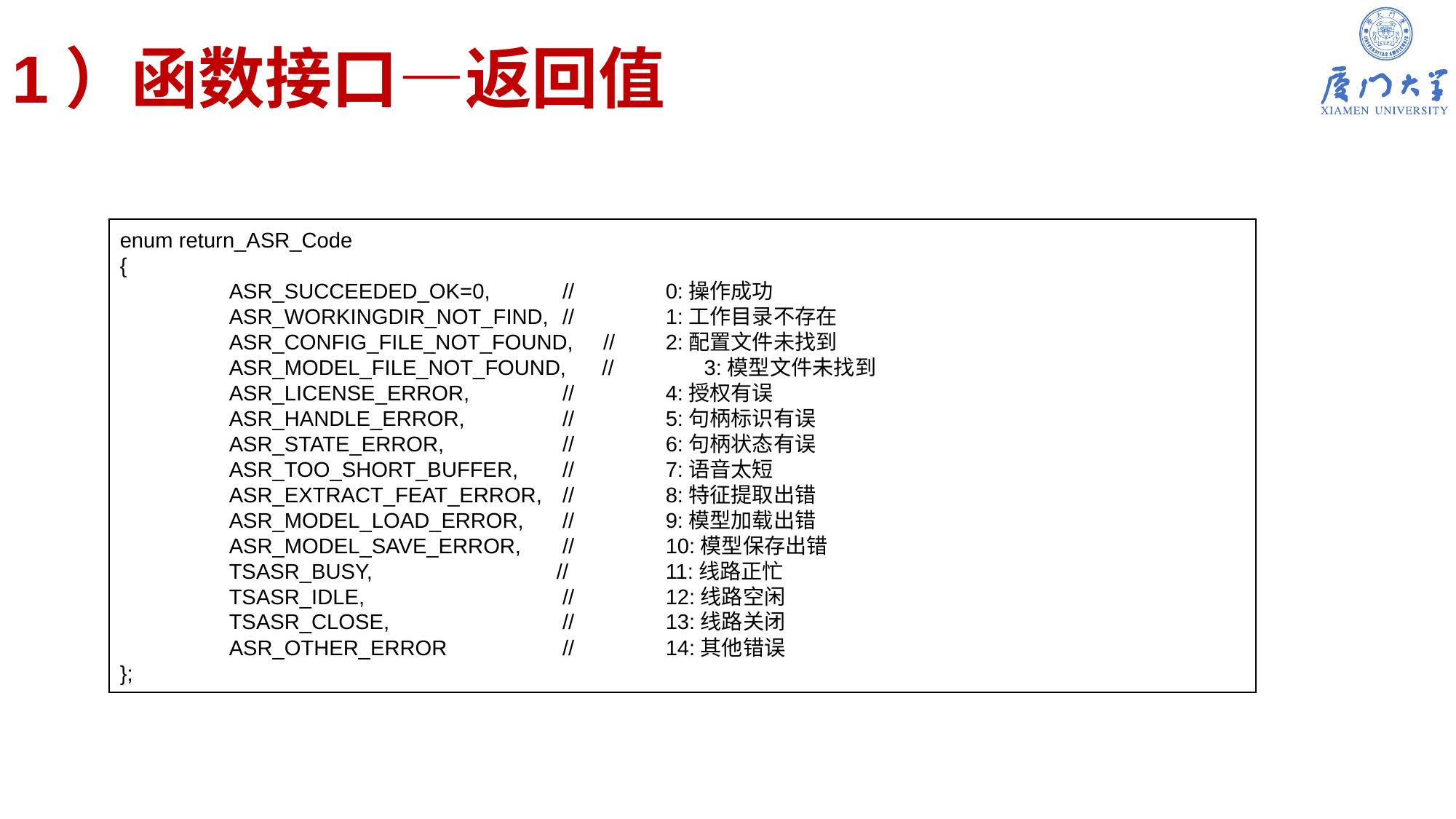

# 1）函数接口—返回值
enum return_ASR_Code
{
	ASR_SUCCEEDED_OK=0,	 //	0:操作成功
	ASR_WORKINGDIR_NOT_FIND,	 //	1:工作目录不存在
	ASR_CONFIG_FILE_NOT_FOUND,     //	2:配置文件未找到
	ASR_MODEL_FILE_NOT_FOUND,      //               3:模型文件未找到
	ASR_LICENSE_ERROR,     	 //	4:授权有误
	ASR_HANDLE_ERROR,   	 //	5:句柄标识有误
	ASR_STATE_ERROR,		 //	6:句柄状态有误
	ASR_TOO_SHORT_BUFFER,	 //	7:语音太短
	ASR_EXTRACT_FEAT_ERROR,	 //	8:特征提取出错
	ASR_MODEL_LOAD_ERROR,	 //	9:模型加载出错
	ASR_MODEL_SAVE_ERROR,	 //	10:模型保存出错
	TSASR_BUSY,		//	11:线路正忙
	TSASR_IDLE,		 //	12:线路空闲
	TSASR_CLOSE,		 //	13:线路关闭
	ASR_OTHER_ERROR		 //	14:其他错误
};